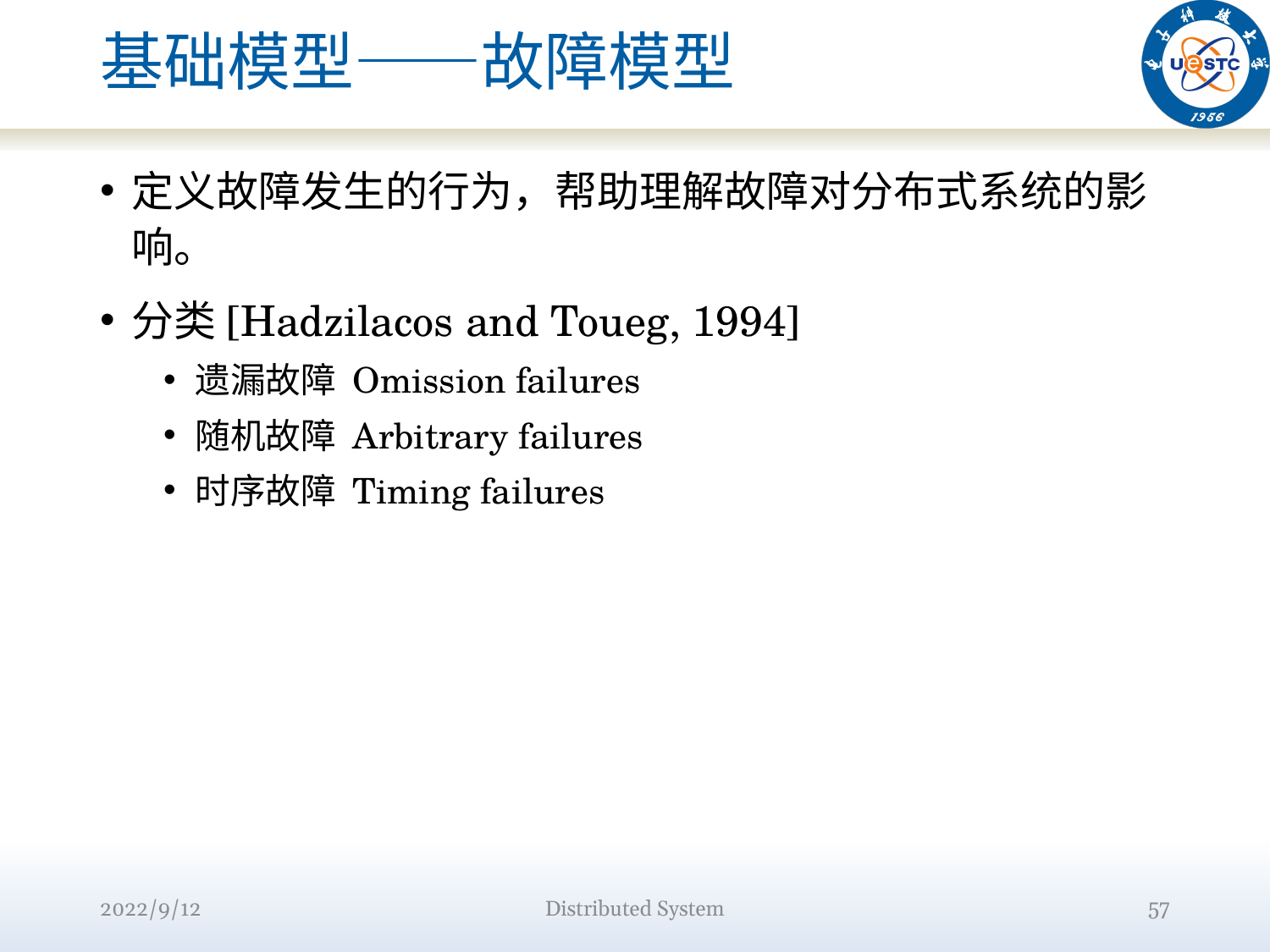

# 基础模型——故障模型
定义故障发生的行为，帮助理解故障对分布式系统的影响。
分类[Hadzilacos and Toueg, 1994]
遗漏故障 Omission failures
随机故障 Arbitrary failures
时序故障 Timing failures
2022/9/12
Distributed System
57